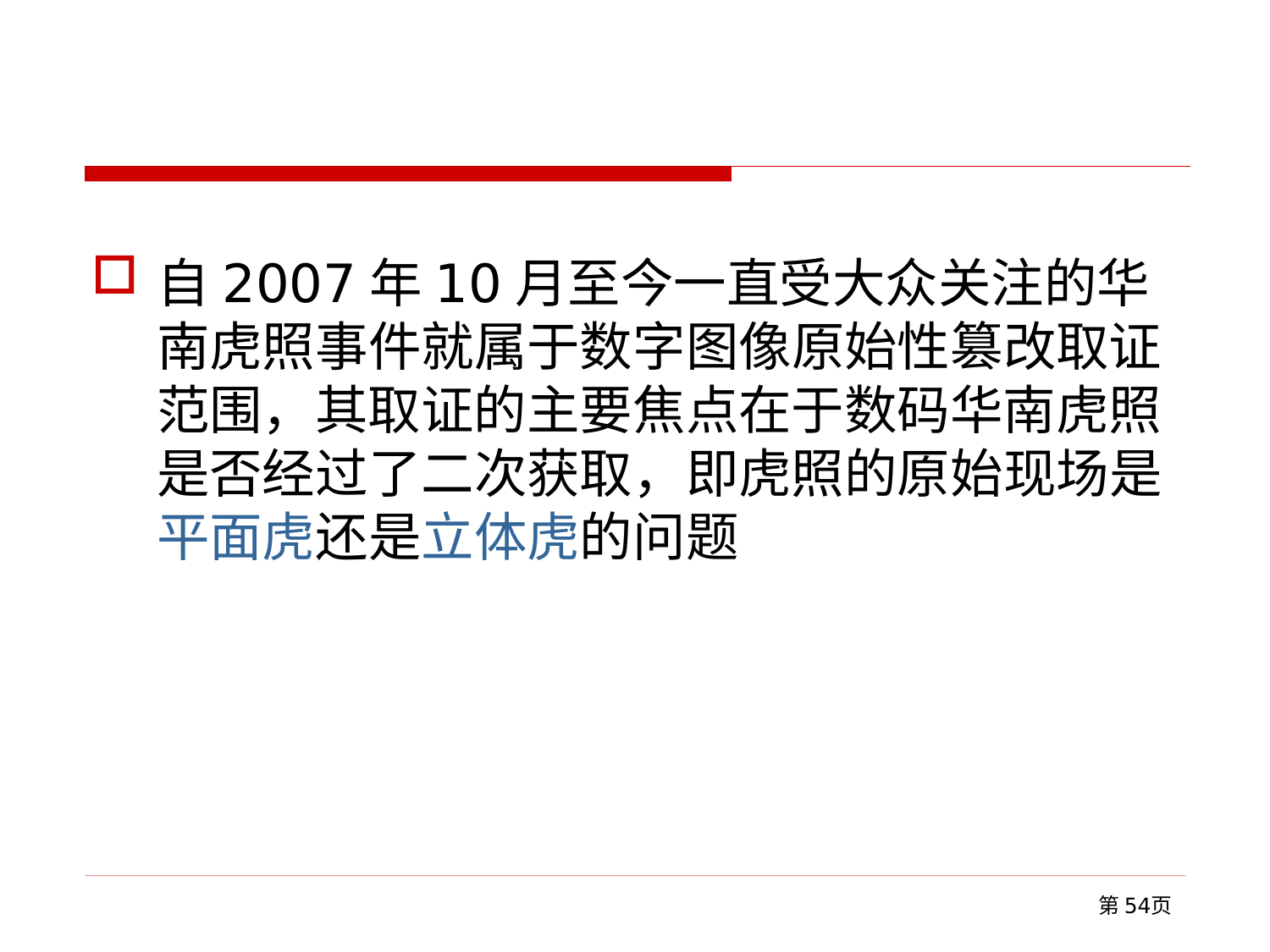

#
自2007年10月至今一直受大众关注的华南虎照事件就属于数字图像原始性篡改取证范围，其取证的主要焦点在于数码华南虎照是否经过了二次获取，即虎照的原始现场是平面虎还是立体虎的问题
54